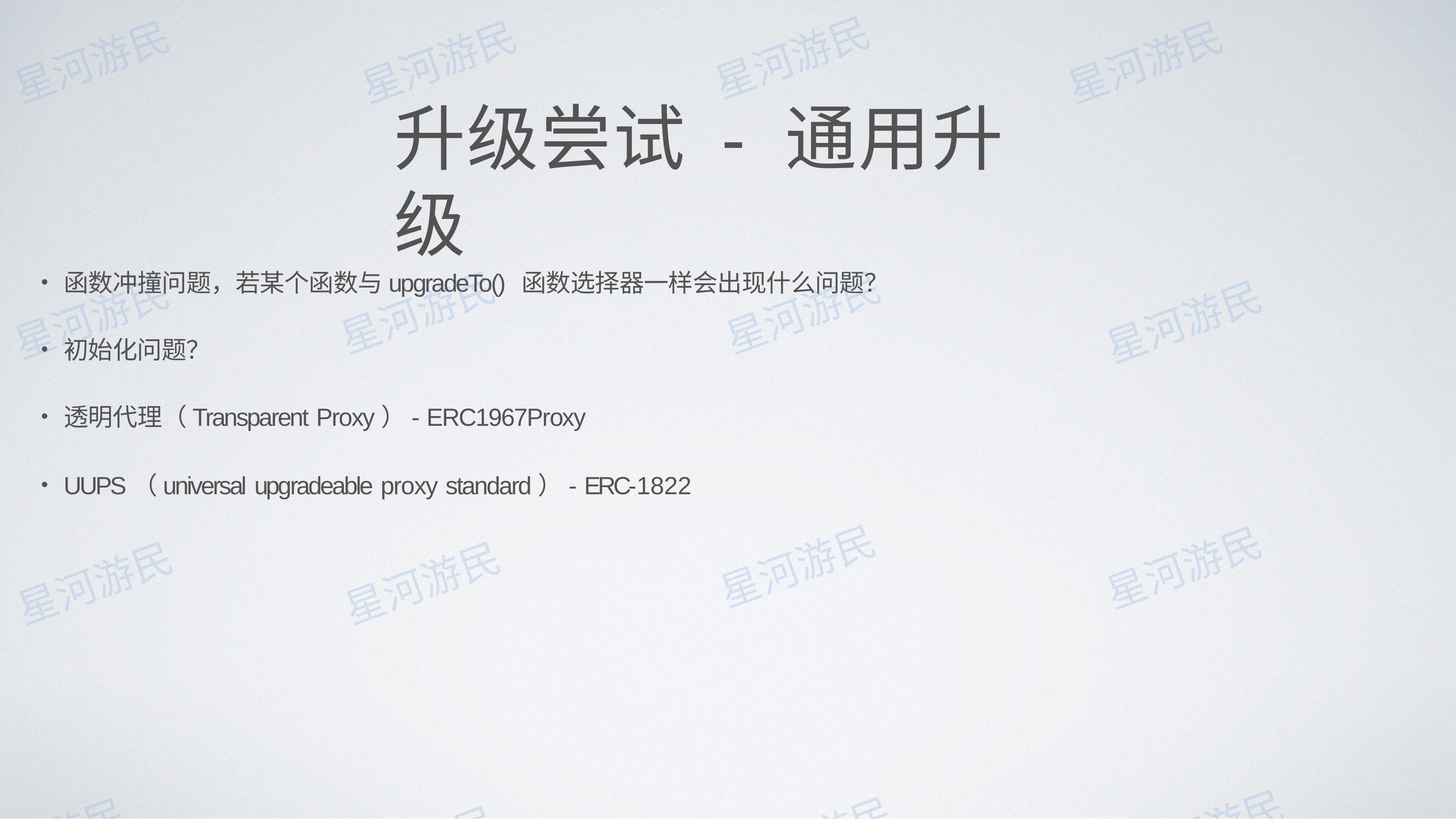

# 升级尝试 - 通⽤升级
函数冲撞问题，若某个函数与upgradeTo() 函数选择器⼀样会出现什么问题？
初始化问题？
透明代理（Transparent Proxy）- ERC1967Proxy

UUPS（universal upgradeable proxy standard）- ERC-1822